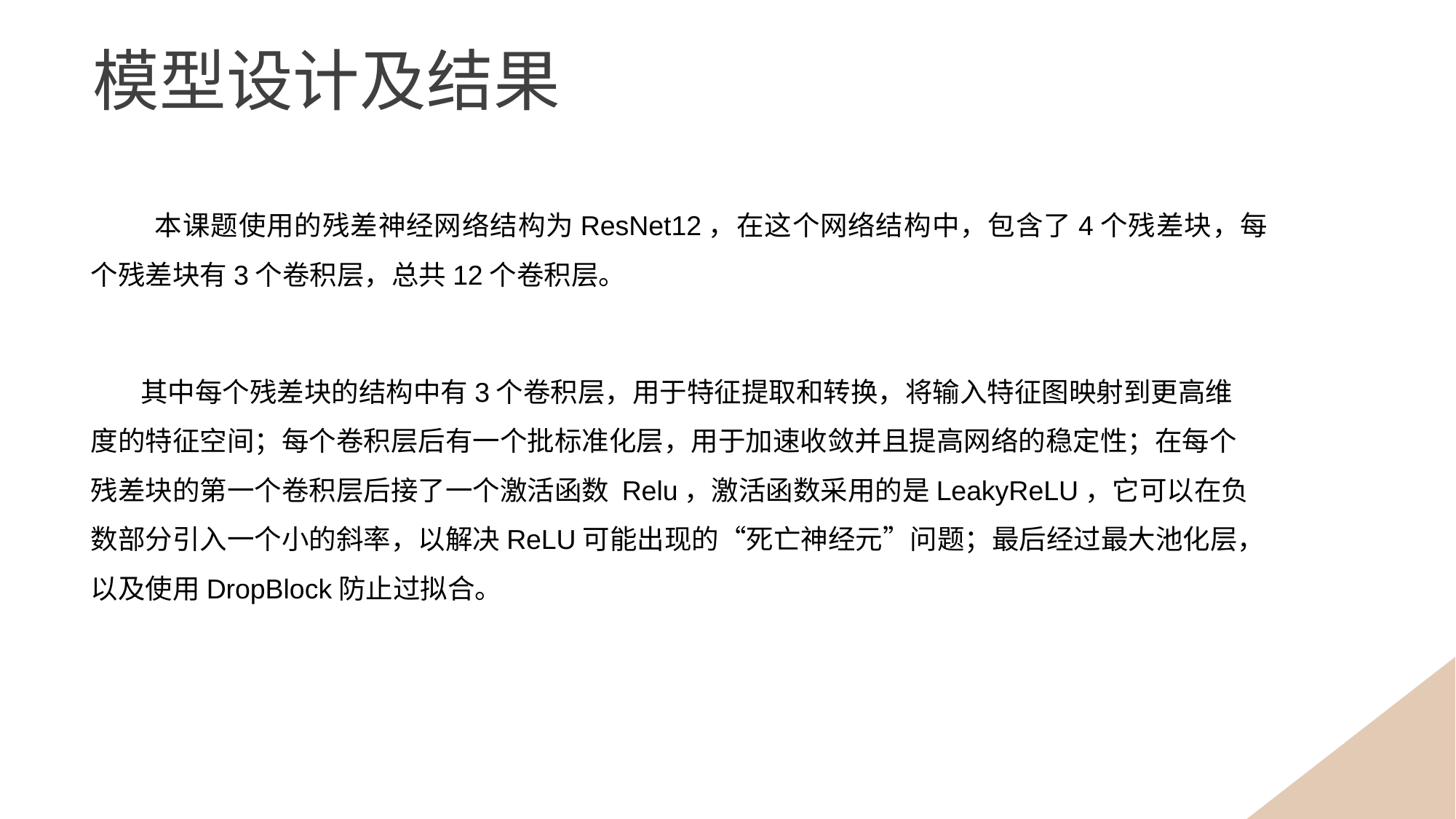

模型设计及结果
   本课题使用的残差神经网络结构为ResNet12，在这个网络结构中，包含了4个残差块，每个残差块有3个卷积层，总共12个卷积层。
       其中每个残差块的结构中有3个卷积层，用于特征提取和转换，将输入特征图映射到更高维度的特征空间；每个卷积层后有一个批标准化层，用于加速收敛并且提高网络的稳定性；在每个残差块的第一个卷积层后接了一个激活函数 Relu，激活函数采用的是LeakyReLU，它可以在负数部分引入一个小的斜率，以解决ReLU可能出现的“死亡神经元”问题；最后经过最大池化层，以及使用DropBlock防止过拟合。